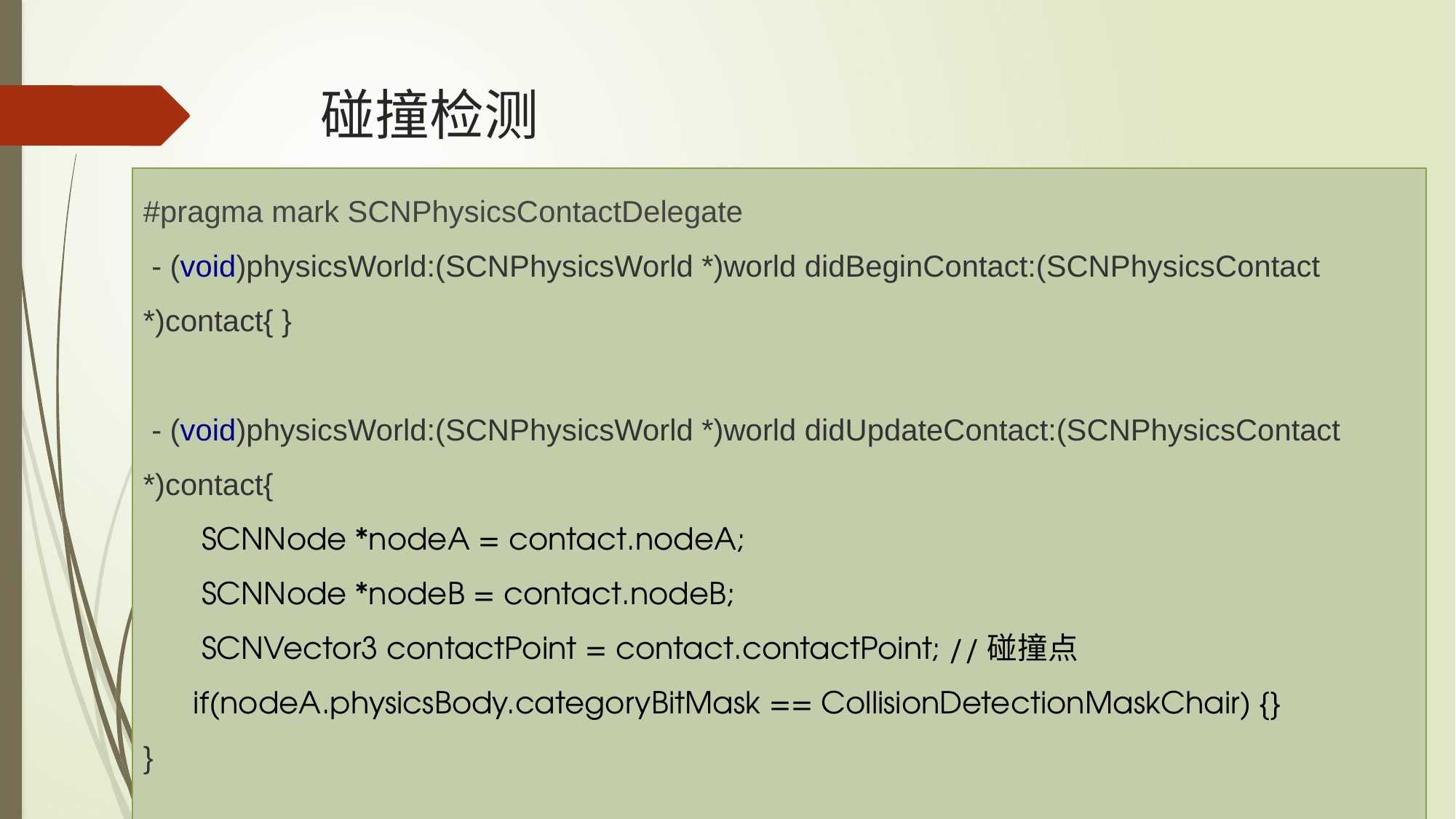

# 碰撞检测
#pragma mark SCNPhysicsContactDelegate
 - (void)physicsWorld:(SCNPhysicsWorld *)world didBeginContact:(SCNPhysicsContact *)contact{ }

 - (void)physicsWorld:(SCNPhysicsWorld *)world didUpdateContact:(SCNPhysicsContact *)contact{
       SCNNode *nodeA = contact.nodeA;
       SCNNode *nodeB = contact.nodeB;
       SCNVector3 contactPoint = contact.contactPoint; //碰撞点
      if(nodeA.physicsBody.categoryBitMask == CollisionDetectionMaskChair) {}
}

- (void)physicsWorld:(SCNPhysicsWorld *)world didEndContact:(SCNPhysicsContact *)contact}